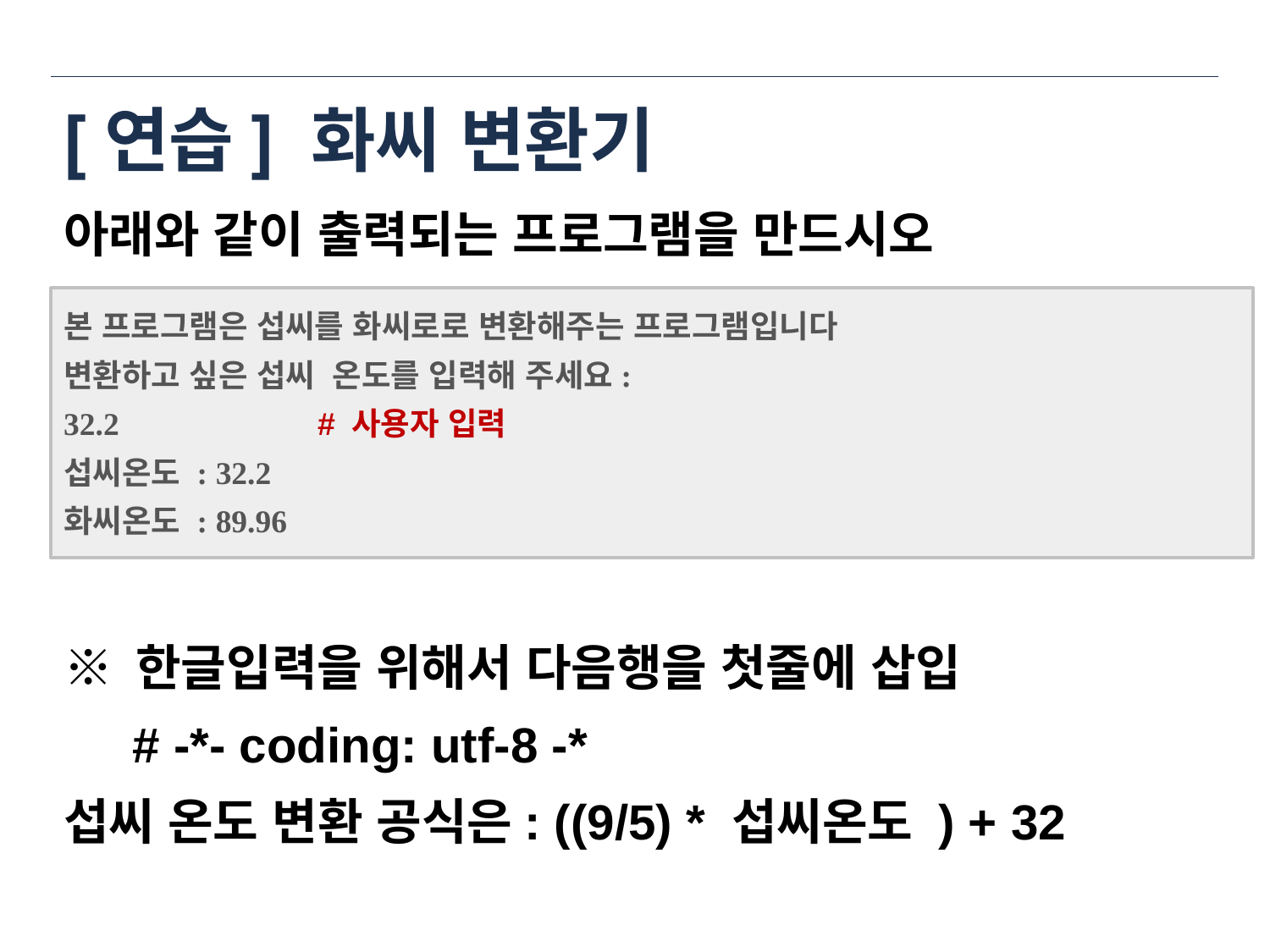

# [연습] 화씨 변환기
아래와 같이 출력되는 프로그램을 만드시오
본 프로그램은 섭씨를 화씨로로 변환해주는 프로그램입니다
변환하고 싶은 섭씨  온도를 입력해 주세요:
32.2		# 사용자 입력
섭씨온도 : 32.2
화씨온도 : 89.96
※ 한글입력을 위해서 다음행을 첫줄에 삽입
     # -*- coding: utf-8 -*
섭씨 온도 변환 공식은: ((9/5) * 섭씨온도 ) + 32